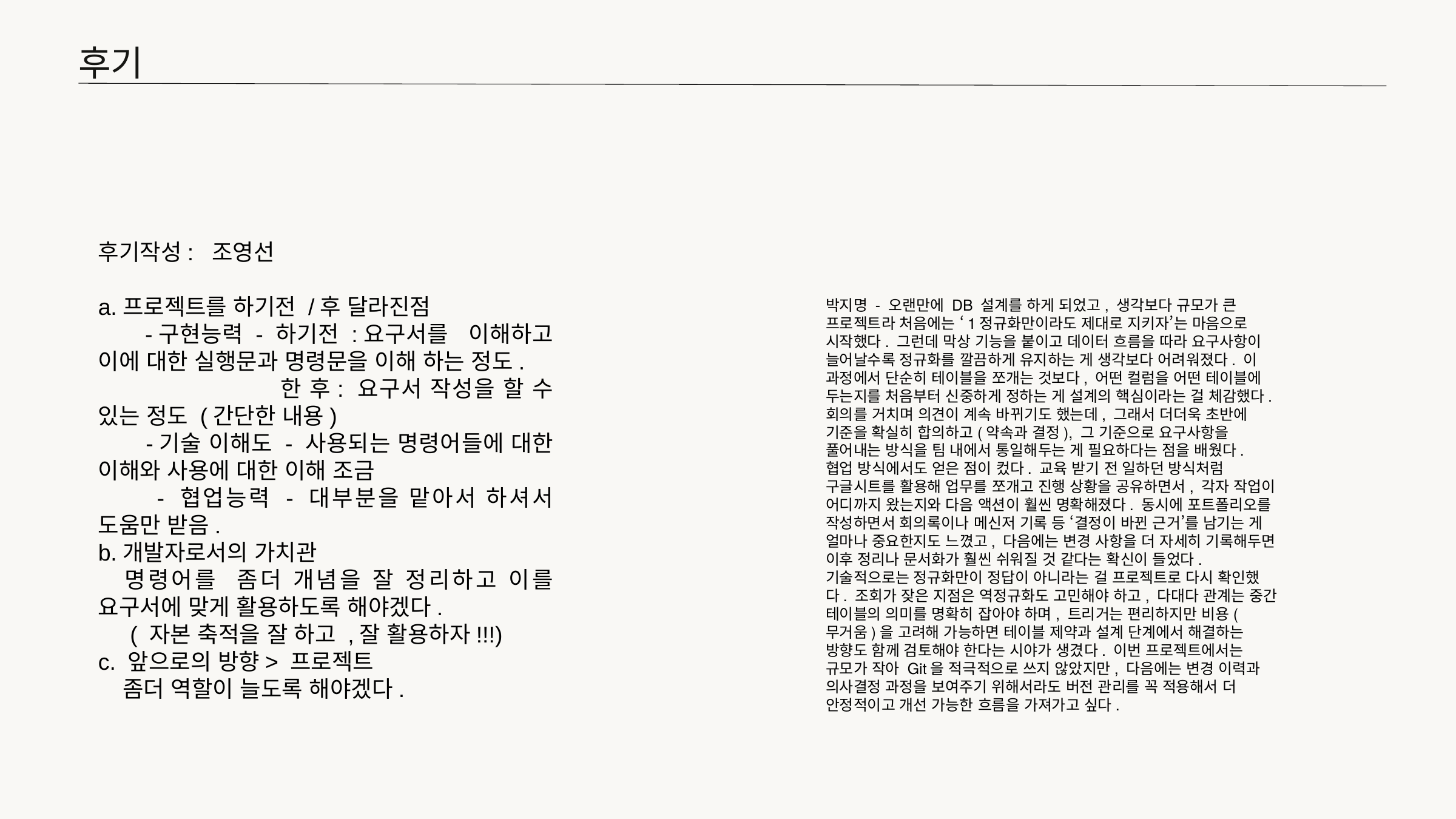

후기
후기작성:  조영선

a.프로젝트를 하기전 /후 달라진점
       -구현능력 - 하기전 :요구서를   이해하고 이에 대한 실행문과 명령문을 이해 하는 정도.
                        한 후: 요구서 작성을 할 수 있는 정도 (간단한 내용)
       -기술 이해도 - 사용되는 명령어들에 대한 이해와 사용에 대한 이해 조금
       - 협업능력 - 대부분을 맡아서 하셔서 도움만 받음.
b.개발자로서의 가치관
  명령어를  좀더 개념을 잘 정리하고 이를 요구서에 맞게 활용하도록 해야겠다.
     ( 자본 축적을 잘 하고 ,잘 활용하자!!!)
c. 앞으로의 방향> 프로젝트
   좀더 역할이 늘도록 해야겠다.
박지명 - 오랜만에 DB 설계를 하게 되었고, 생각보다 규모가 큰 프로젝트라 처음에는 ‘1정규화만이라도 제대로 지키자’는 마음으로 시작했다. 그런데 막상 기능을 붙이고 데이터 흐름을 따라 요구사항이 늘어날수록 정규화를 깔끔하게 유지하는 게 생각보다 어려워졌다. 이 과정에서 단순히 테이블을 쪼개는 것보다, 어떤 컬럼을 어떤 테이블에 두는지를 처음부터 신중하게 정하는 게 설계의 핵심이라는 걸 체감했다. 회의를 거치며 의견이 계속 바뀌기도 했는데, 그래서 더더욱 초반에 기준을 확실히 합의하고(약속과 결정), 그 기준으로 요구사항을 풀어내는 방식을 팀 내에서 통일해두는 게 필요하다는 점을 배웠다.
협업 방식에서도 얻은 점이 컸다. 교육 받기 전 일하던 방식처럼 구글시트를 활용해 업무를 쪼개고 진행 상황을 공유하면서, 각자 작업이 어디까지 왔는지와 다음 액션이 훨씬 명확해졌다. 동시에 포트폴리오를 작성하면서 회의록이나 메신저 기록 등 ‘결정이 바뀐 근거’를 남기는 게 얼마나 중요한지도 느꼈고, 다음에는 변경 사항을 더 자세히 기록해두면 이후 정리나 문서화가 훨씬 쉬워질 것 같다는 확신이 들었다.
기술적으로는 정규화만이 정답이 아니라는 걸 프로젝트로 다시 확인했다. 조회가 잦은 지점은 역정규화도 고민해야 하고, 다대다 관계는 중간 테이블의 의미를 명확히 잡아야 하며, 트리거는 편리하지만 비용(무거움)을 고려해 가능하면 테이블 제약과 설계 단계에서 해결하는 방향도 함께 검토해야 한다는 시야가 생겼다. 이번 프로젝트에서는 규모가 작아 Git을 적극적으로 쓰지 않았지만, 다음에는 변경 이력과 의사결정 과정을 보여주기 위해서라도 버전 관리를 꼭 적용해서 더 안정적이고 개선 가능한 흐름을 가져가고 싶다.